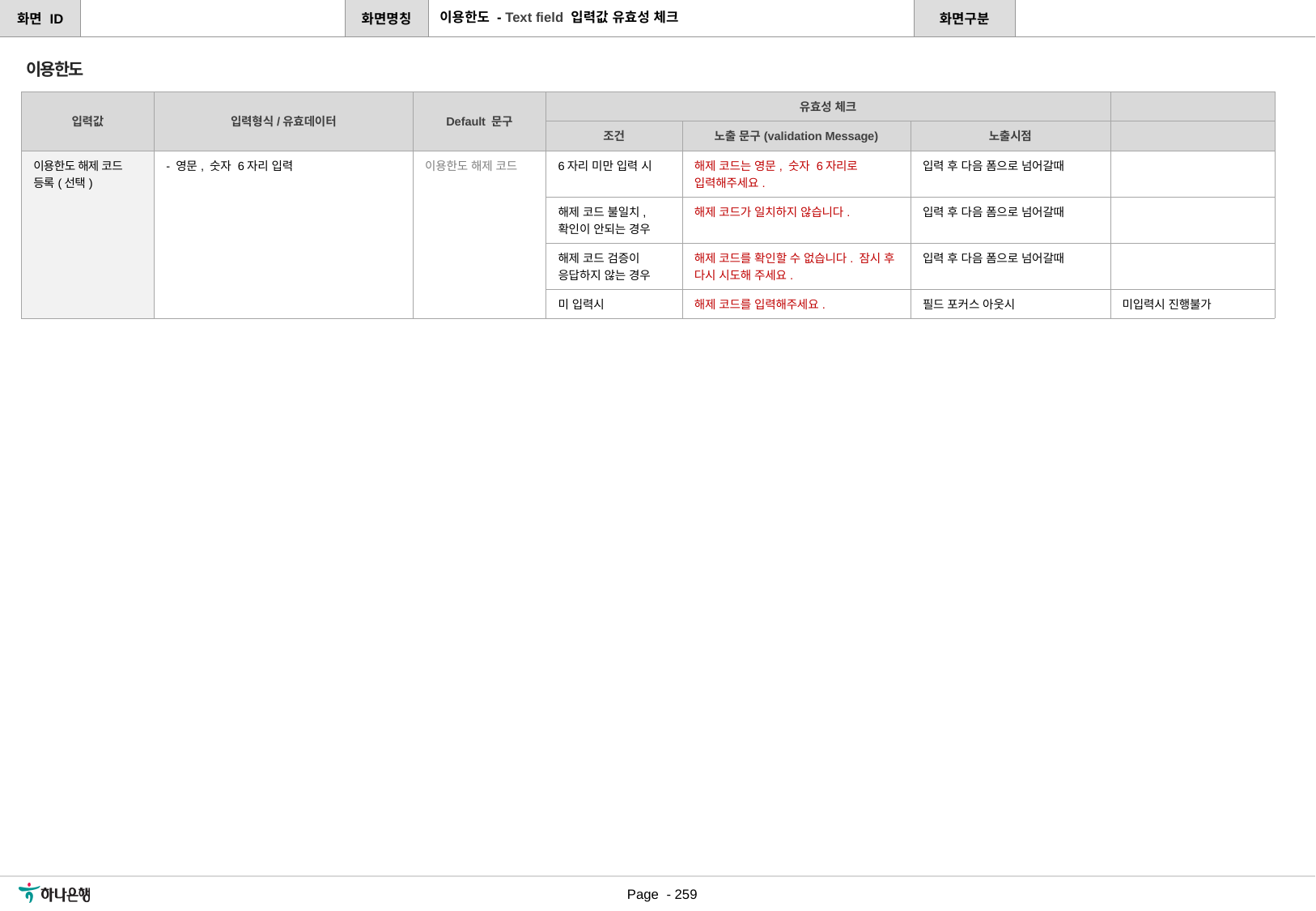

이용한도 - Text field 입력값 유효성 체크
이용한도
| 입력값 | 입력형식/유효데이터 | Default 문구 | 유효성 체크 |  |  |  |
| --- | --- | --- | --- | --- | --- | --- |
|  |  |  | 조건 | 노출 문구(validation Message) | 노출시점 |  |
| 이용한도 해제 코드 등록(선택) | - 영문, 숫자 6자리 입력 | 이용한도 해제 코드 | 6자리 미만 입력 시 | 해제 코드는 영문, 숫자 6자리로 입력해주세요. | 입력 후 다음 폼으로 넘어갈때 |  |
|  |  |  | 해제 코드 불일치, 확인이 안되는 경우 | 해제 코드가 일치하지 않습니다. | 입력 후 다음 폼으로 넘어갈때 |  |
|  |  |  | 해제 코드 검증이 응답하지 않는 경우 | 해제 코드를 확인할 수 없습니다. 잠시 후 다시 시도해 주세요. | 입력 후 다음 폼으로 넘어갈때 |  |
|  |  |  | 미 입력시 | 해제 코드를 입력해주세요. | 필드 포커스 아웃시 | 미입력시 진행불가 |